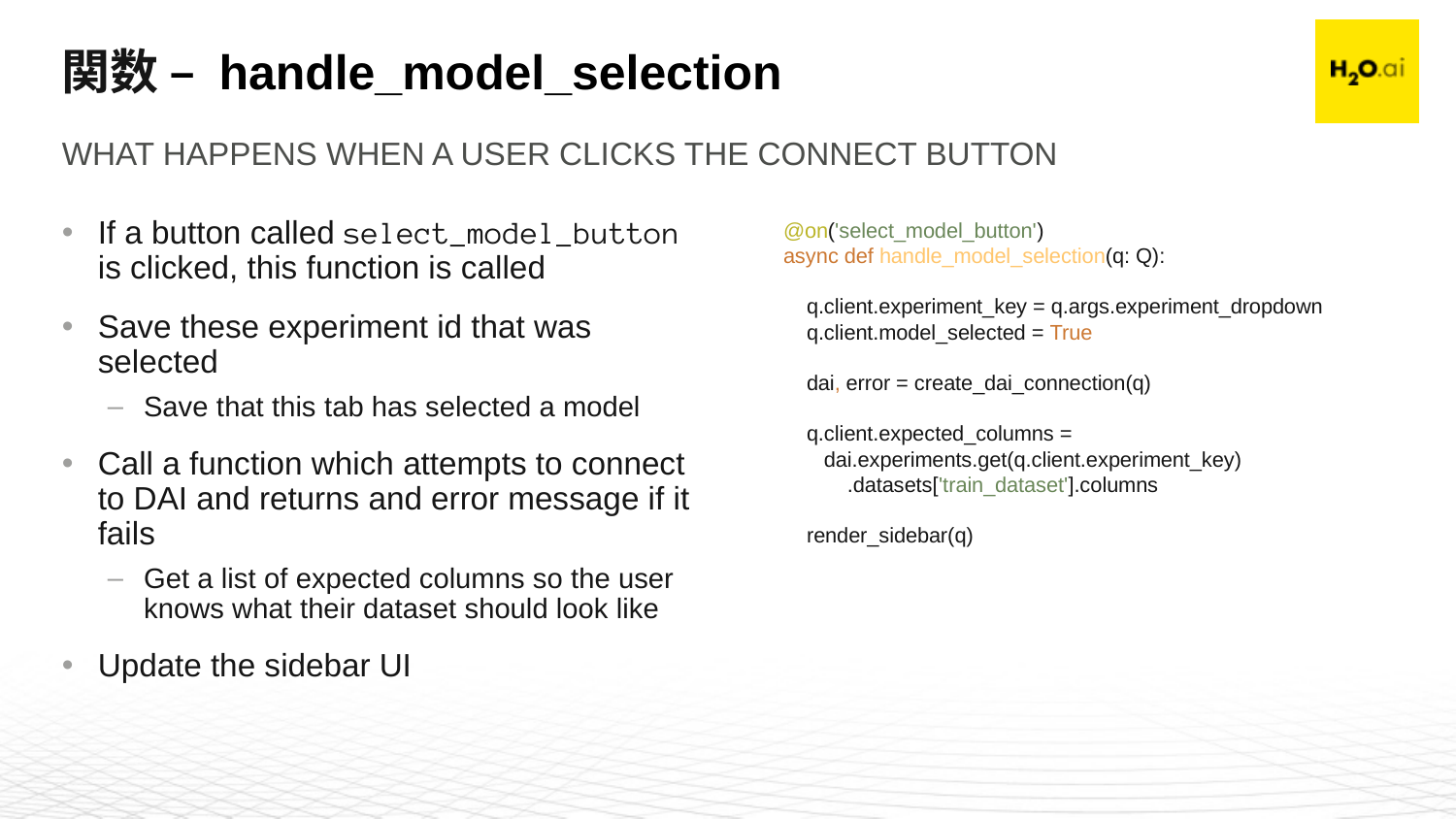

# 関数 – handle_model_selection
What happens when a user clicks the connect button
If a button called select_model_button is clicked, this function is called
Save these experiment id that was selected
Save that this tab has selected a model
Call a function which attempts to connect to DAI and returns and error message if it fails
Get a list of expected columns so the user knows what their dataset should look like
Update the sidebar UI
@on('select_model_button')
async def handle_model_selection(q: Q):
    q.client.experiment_key = q.args.experiment_dropdown
    q.client.model_selected = True
    dai, error = create_dai_connection(q)
    q.client.expected_columns =
       dai.experiments.get(q.client.experiment_key)
           .datasets['train_dataset'].columns
    render_sidebar(q)